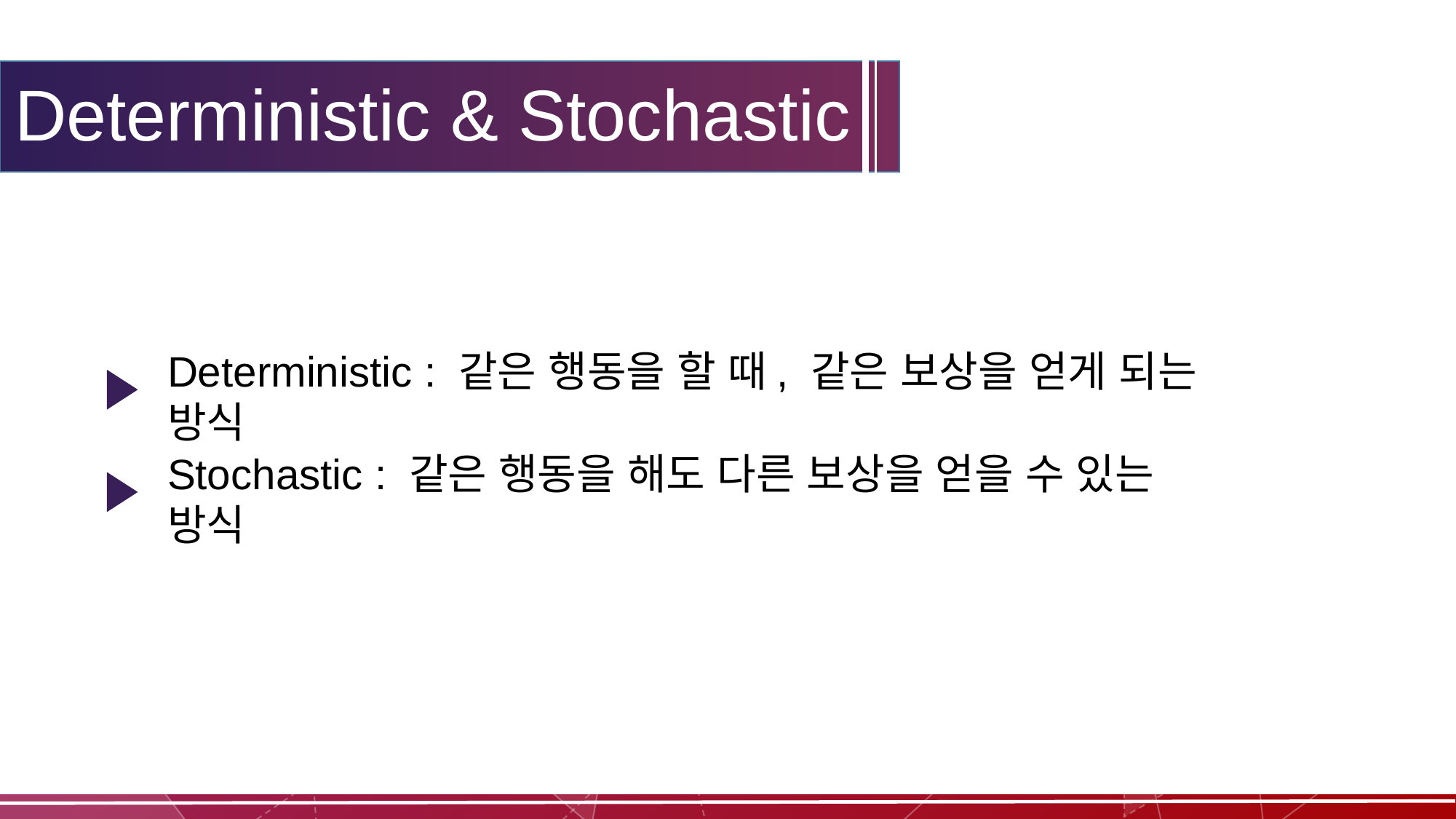

Deterministic & Stochastic
Deterministic : 같은 행동을 할 때, 같은 보상을 얻게 되는 방식

Stochastic : 같은 행동을 해도 다른 보상을 얻을 수 있는 방식